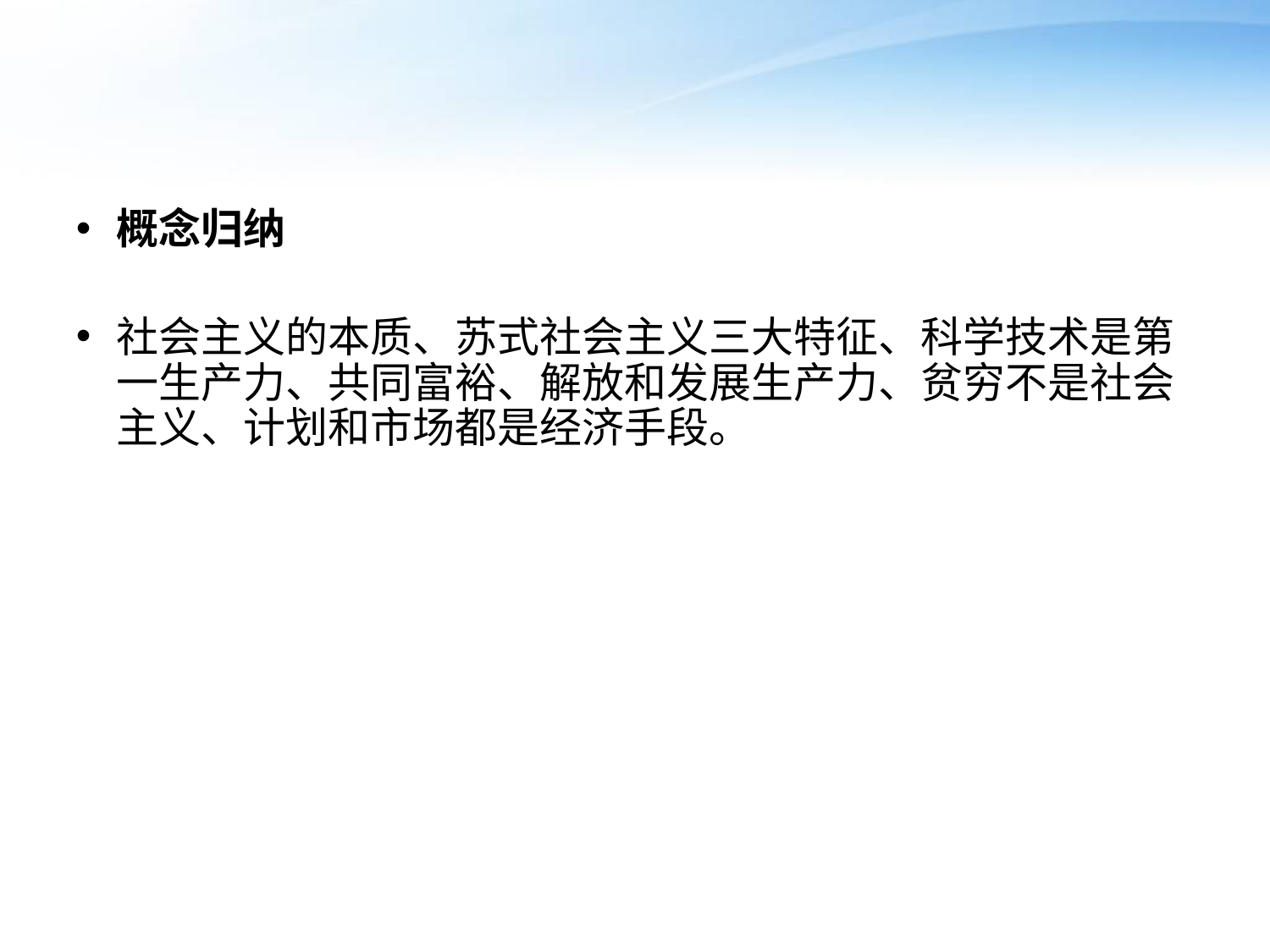

#
概念归纳

社会主义的本质、苏式社会主义三大特征、科学技术是第一生产力、共同富裕、解放和发展生产力、贫穷不是社会主义、计划和市场都是经济手段。